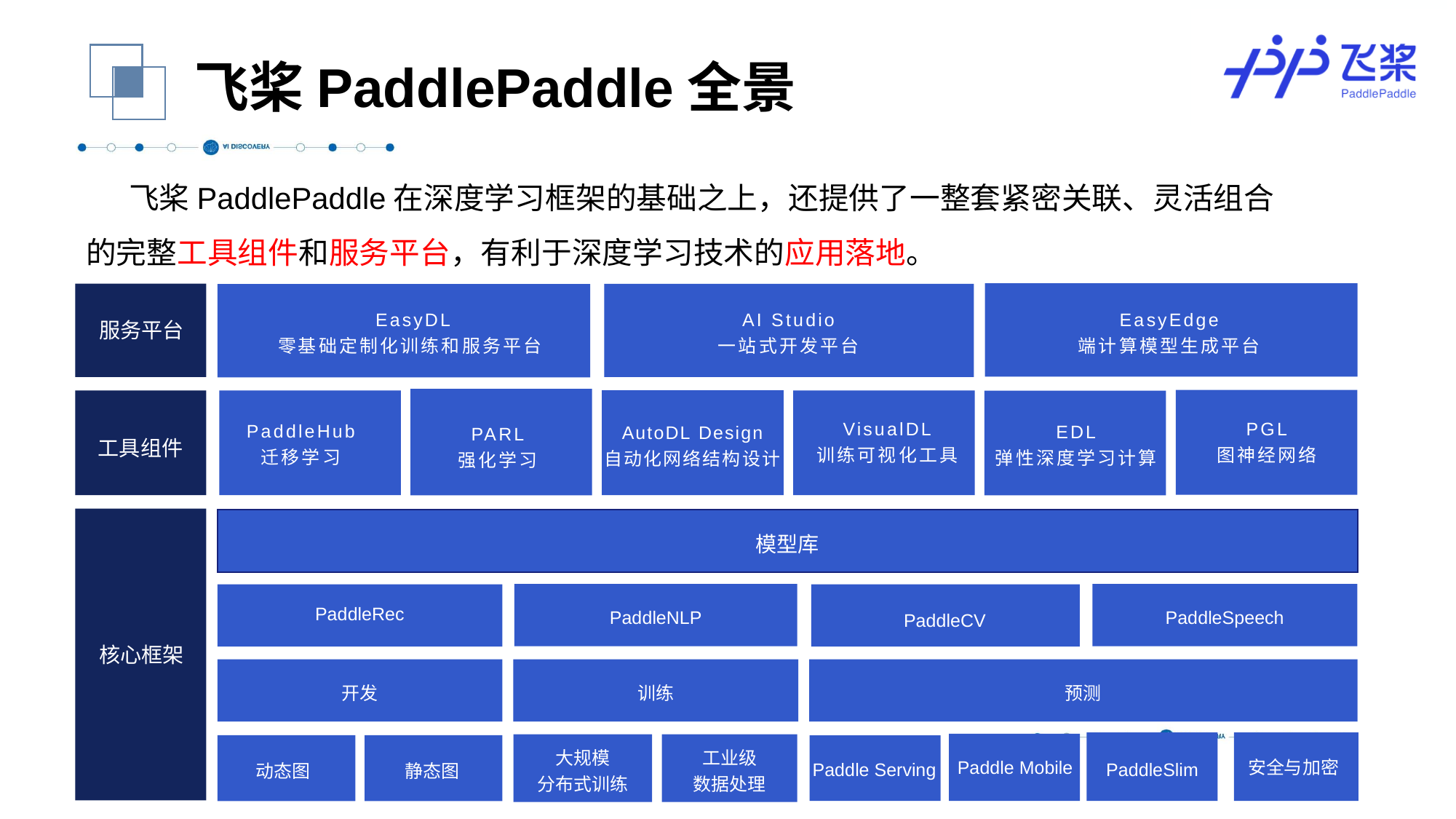

飞桨PaddlePaddle全景
飞桨PaddlePaddle在深度学习框架的基础之上，还提供了一整套紧密关联、灵活组合的完整工具组件和服务平台，有利于深度学习技术的应用落地。

EasyDL
零基础定制化训练和服务平台
EasyEdge
端计算模型生成平台
AI Studio
一站式开发平台
服务平台

PaddleHub
迁移学习
VisualDL
训练可视化工具
PARL
强化学习
PGL
图神经网络
EDL
弹性深度学习计算
AutoDL Design
自动化网络结构设计
工具组件
模型库

PaddleRec

PaddleNLP
PaddleSpeech
PaddleCV
核心框架
预测
开发
训练

Paddle Mobile

Paddle Serving

PaddleSlim
工业级
数据处理
大规模
分布式训练
安全与加密
静态图
动态图